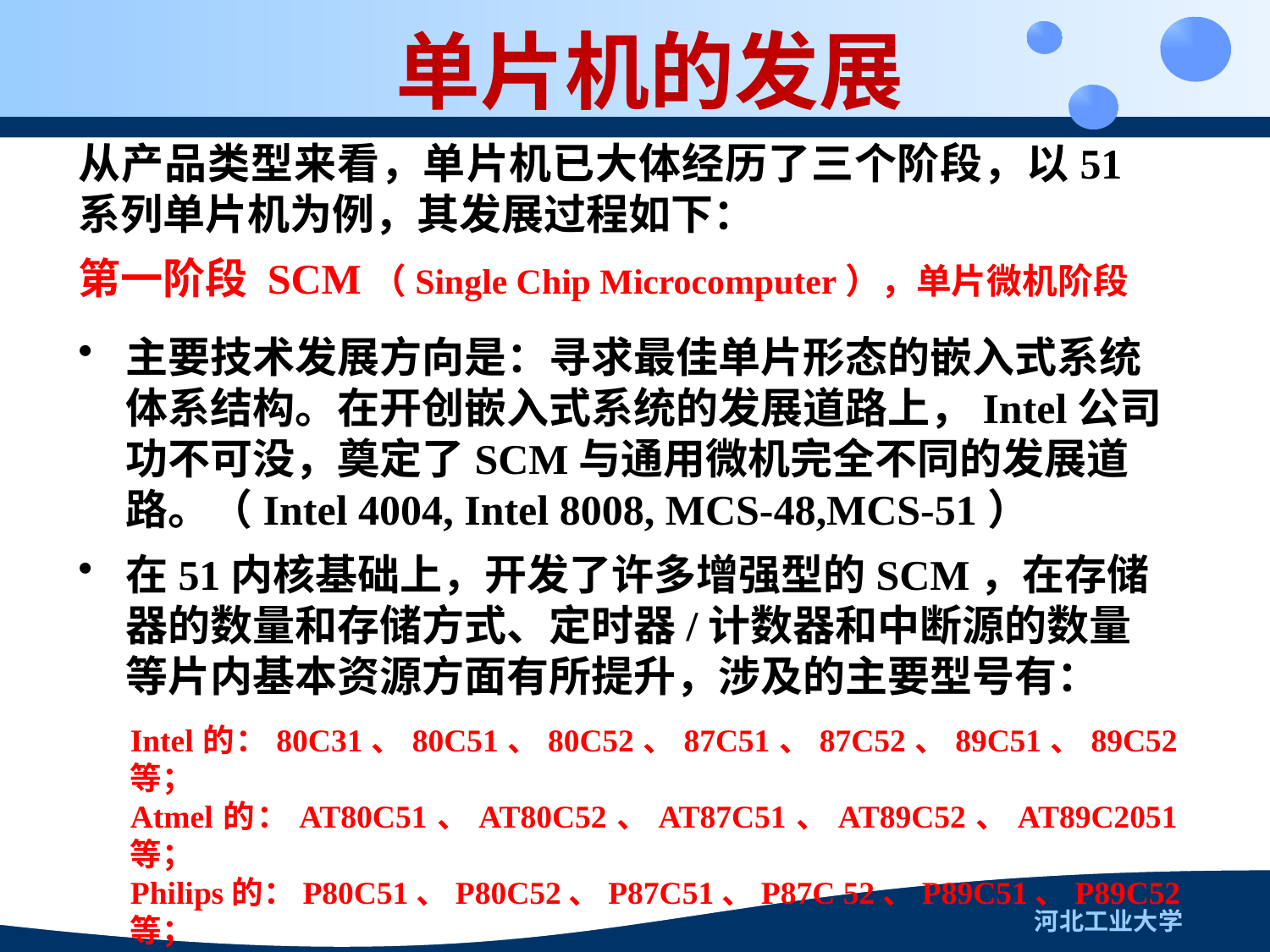

单片机的发展
从产品类型来看，单片机已大体经历了三个阶段，以51系列单片机为例，其发展过程如下：
第一阶段 SCM（Single Chip Microcomputer），单片微机阶段
主要技术发展方向是：寻求最佳单片形态的嵌入式系统体系结构。在开创嵌入式系统的发展道路上，Intel公司功不可没，奠定了SCM与通用微机完全不同的发展道路。（Intel 4004, Intel 8008, MCS-48,MCS-51）
在51内核基础上，开发了许多增强型的SCM，在存储器的数量和存储方式、定时器/计数器和中断源的数量等片内基本资源方面有所提升，涉及的主要型号有：
Intel的：80C31、80C51、80C52、87C51、87C52、89C51、89C52等；
Atmel的：AT80C51、AT80C52、AT87C51、AT89C52、AT89C2051等；
Philips的：P80C51、P80C52、P87C51、P87C 52、P89C51、P89C52等；
Winbond 的：W77L32、W77E58、W78E51B、W78C52、W78E54B等。
河北工业大学